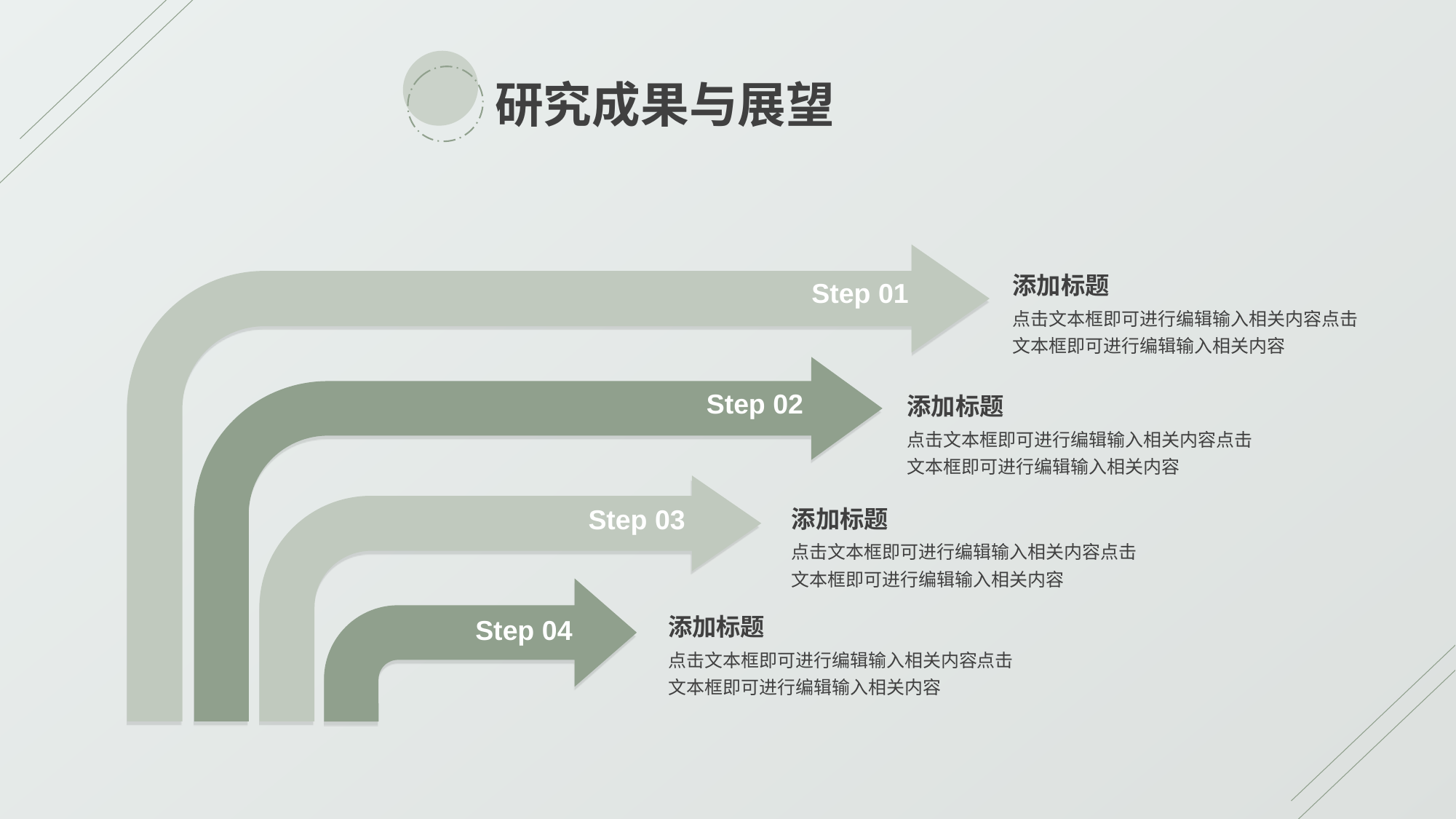

研究成果与展望

添加标题
Step 01
点击文本框即可进行编辑输入相关内容点击文本框即可进行编辑输入相关内容

Step 02
添加标题
点击文本框即可进行编辑输入相关内容点击文本框即可进行编辑输入相关内容

Step 03
添加标题
点击文本框即可进行编辑输入相关内容点击文本框即可进行编辑输入相关内容

添加标题
Step 04
点击文本框即可进行编辑输入相关内容点击文本框即可进行编辑输入相关内容